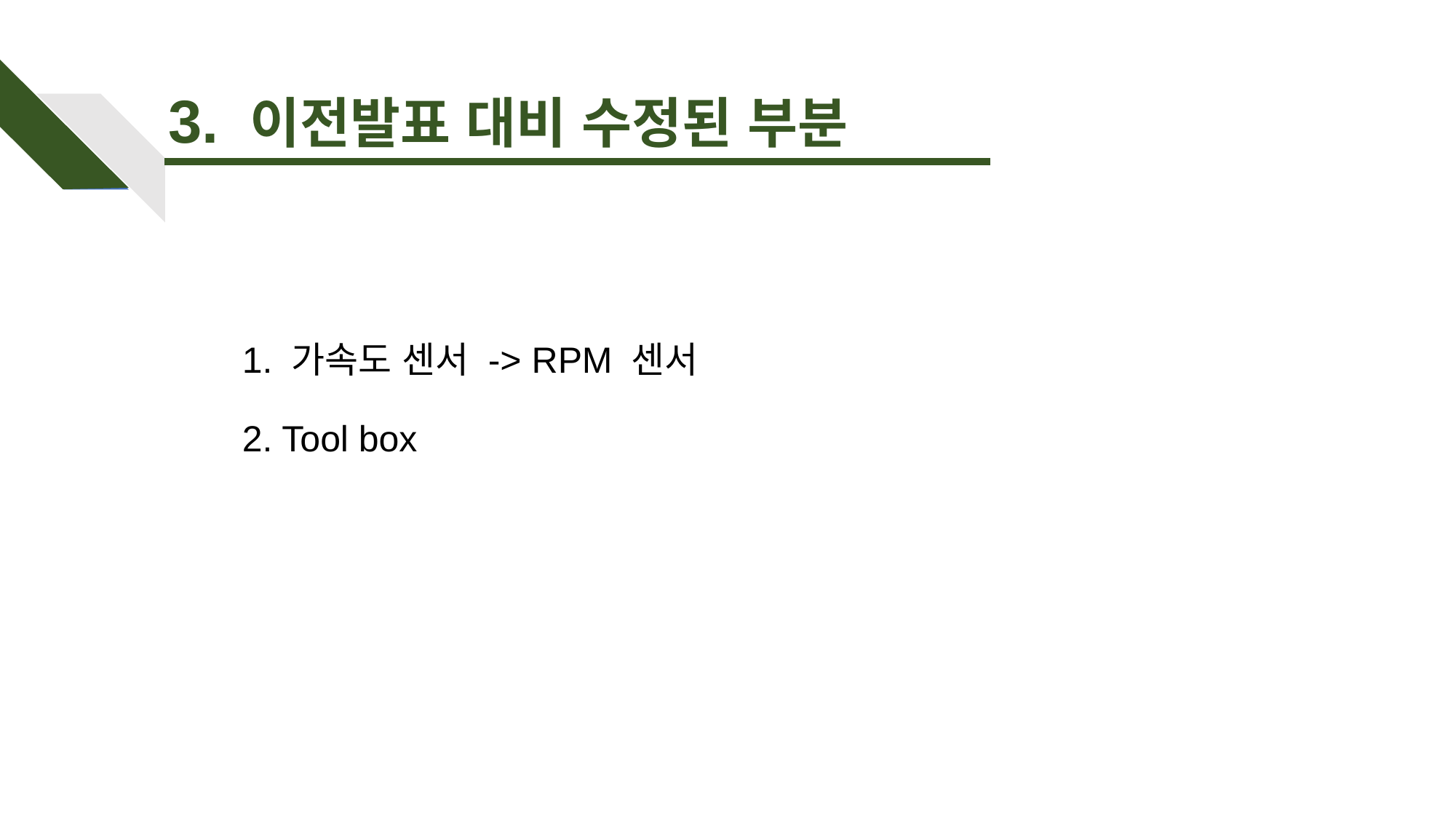

# 3. 이전발표 대비 수정된 부분

1. 가속도 센서 -> RPM 센서

2. Tool box